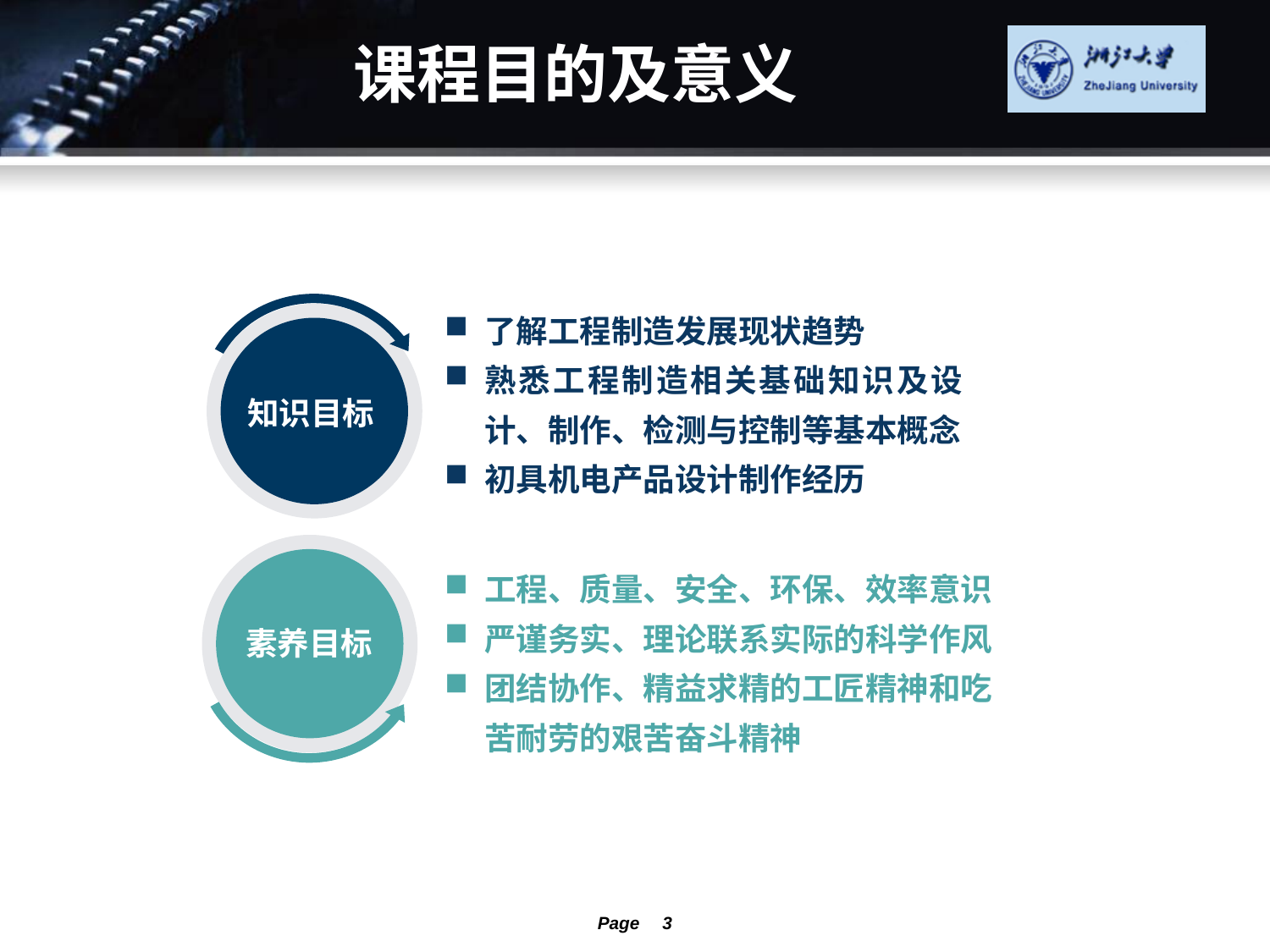

# 课程目的及意义

了解工程制造发展现状趋势
熟悉工程制造相关基础知识及设计、制作、检测与控制等基本概念
初具机电产品设计制作经历
知识目标

工程、质量、安全、环保、效率意识
严谨务实、理论联系实际的科学作风
团结协作、精益求精的工匠精神和吃苦耐劳的艰苦奋斗精神
素养目标